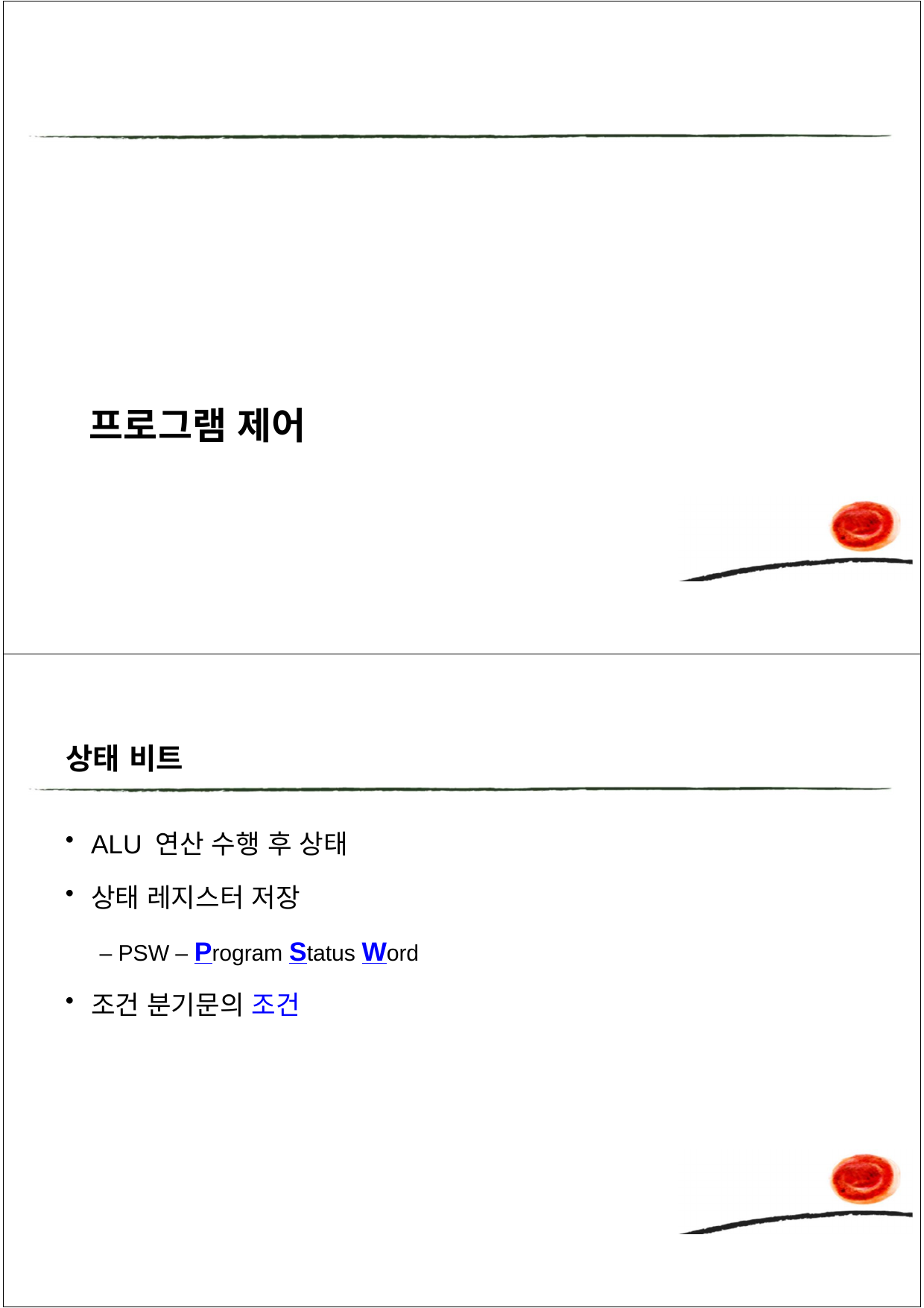

# 프로그램 제어

상태 비트

ALU 연산 수행 후 상태
상태 레지스터 저장
– PSW – Program Status Word
조건 분기문의 조건